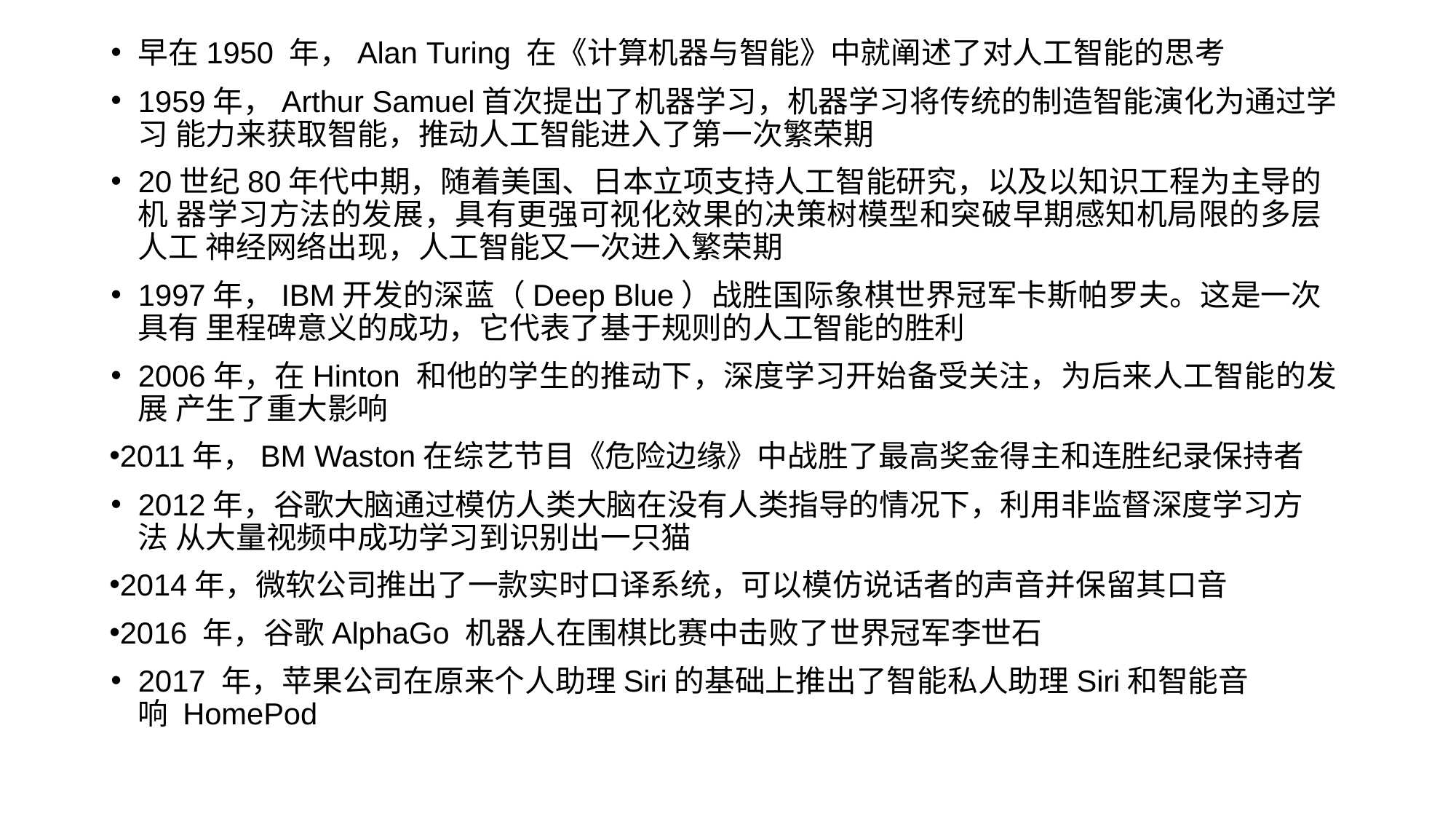

早在1950 年，Alan Turing 在《计算机器与智能》中就阐述了对人工智能的思考
1959年，Arthur Samuel首次提出了机器学习，机器学习将传统的制造智能演化为通过学习 能力来获取智能，推动人工智能进入了第一次繁荣期
20世纪80年代中期，随着美国、日本立项支持人工智能研究，以及以知识工程为主导的机 器学习方法的发展，具有更强可视化效果的决策树模型和突破早期感知机局限的多层人工 神经网络出现，人工智能又一次进入繁荣期
1997年，IBM开发的深蓝（Deep Blue）战胜国际象棋世界冠军卡斯帕罗夫。这是一次具有 里程碑意义的成功，它代表了基于规则的人工智能的胜利
2006年，在Hinton 和他的学生的推动下，深度学习开始备受关注，为后来人工智能的发展 产生了重大影响
2011年，BM Waston在综艺节目《危险边缘》中战胜了最高奖金得主和连胜纪录保持者
2012年，谷歌大脑通过模仿人类大脑在没有人类指导的情况下，利用非监督深度学习方法 从大量视频中成功学习到识别出一只猫
2014年，微软公司推出了一款实时口译系统，可以模仿说话者的声音并保留其口音
2016 年，谷歌AlphaGo 机器人在围棋比赛中击败了世界冠军李世石
2017 年，苹果公司在原来个人助理Siri的基础上推出了智能私人助理Siri和智能音响 HomePod